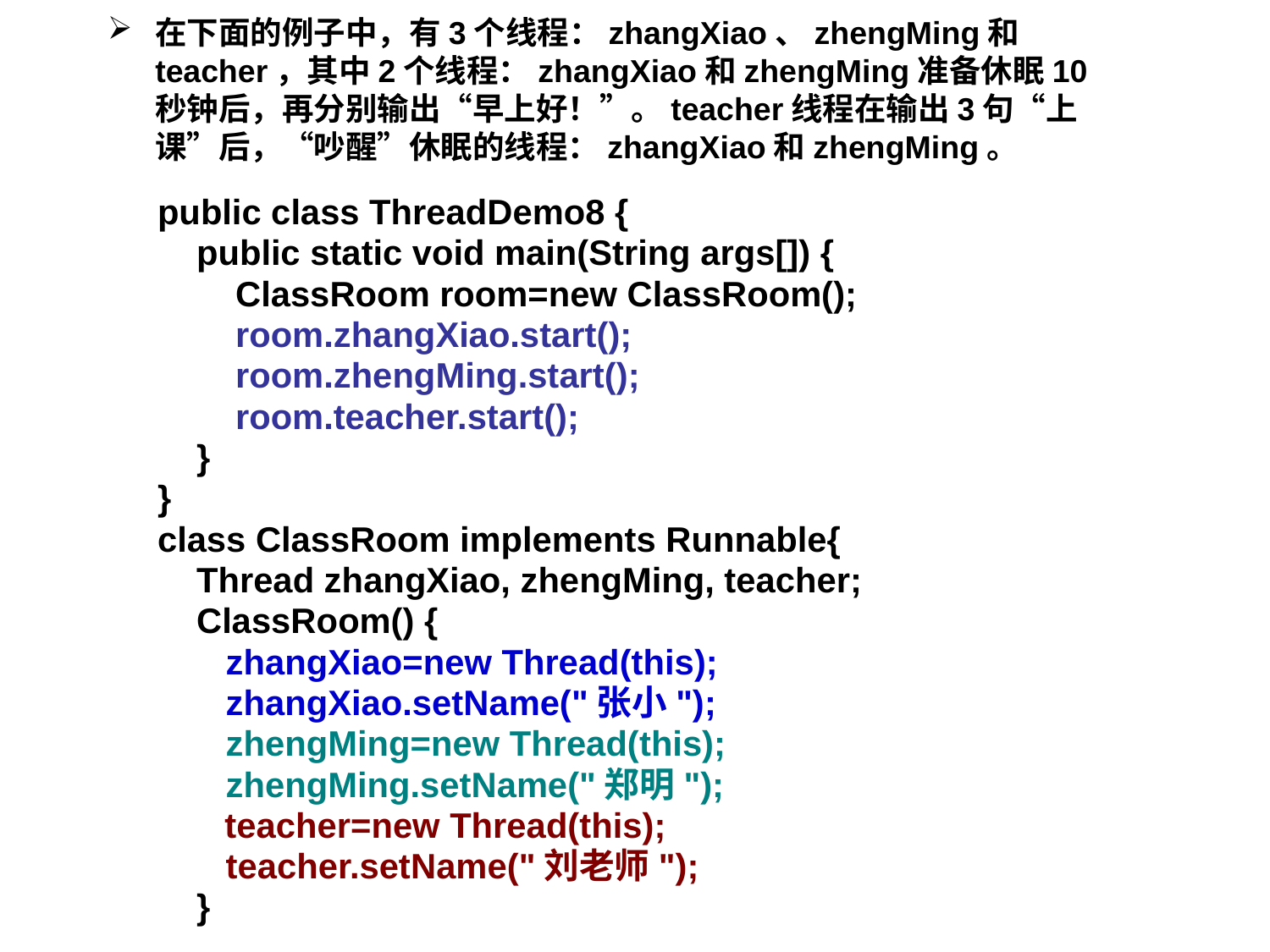

在下面的例子中，有3个线程：zhangXiao、zhengMing和teacher，其中2个线程：zhangXiao和zhengMing准备休眠10秒钟后，再分别输出“早上好！”。teacher线程在输出3句“上课”后，“吵醒”休眠的线程：zhangXiao和zhengMing。
public class ThreadDemo8 {
    public static void main(String args[]) {
        ClassRoom room=new ClassRoom();
        room.zhangXiao.start();
        room.zhengMing.start();
        room.teacher.start();
    }
}
class ClassRoom implements Runnable{
    Thread zhangXiao, zhengMing, teacher;
    ClassRoom() {
       zhangXiao=new Thread(this);
       zhangXiao.setName("张小");
       zhengMing=new Thread(this);
       zhengMing.setName("郑明");
	  teacher=new Thread(this);
       teacher.setName("刘老师");
    }